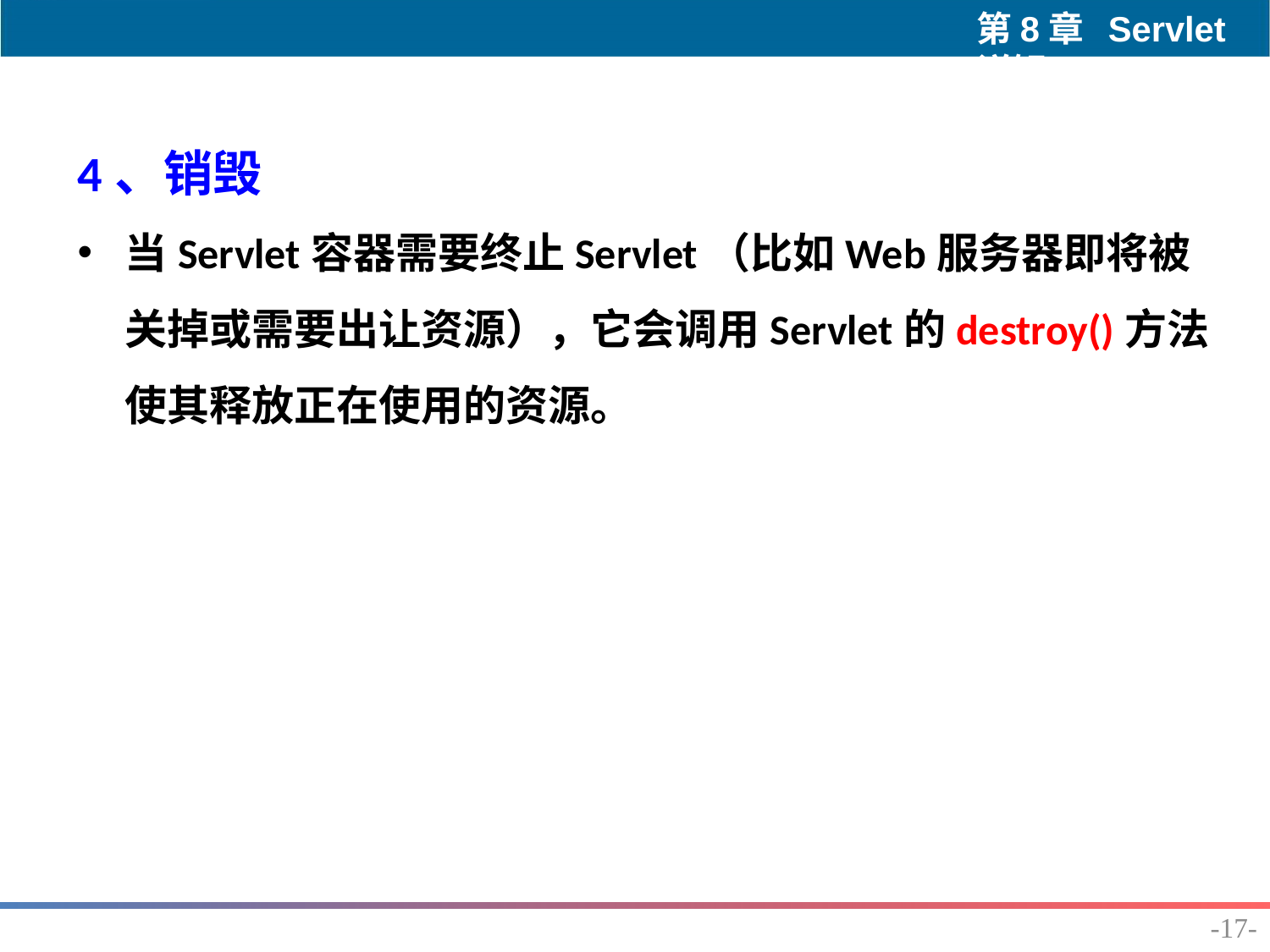

4、销毁
当Servlet容器需要终止Servlet（比如Web服务器即将被关掉或需要出让资源），它会调用Servlet的destroy()方法使其释放正在使用的资源。
-17-